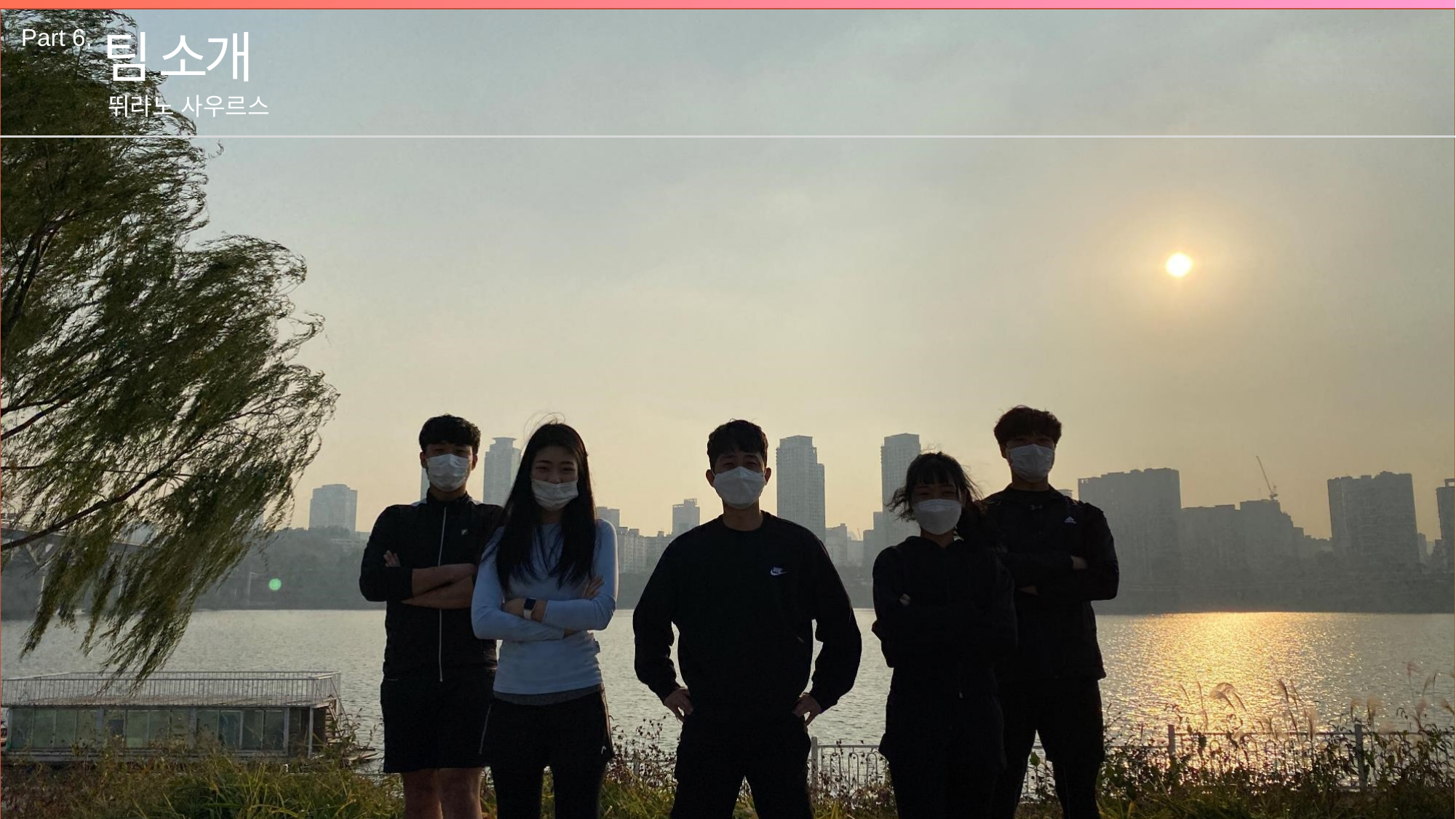

Part 6,
팀 소개
뛰라노 사우르스

Part 6,
팀 소개
뛰라노 사우르스
팀원
이선수
백엔드
팀원
김대용
프론트엔드
팀원
전수현
프론트엔드
팀원
김형택
백엔드
팀장
김순빈
백엔드